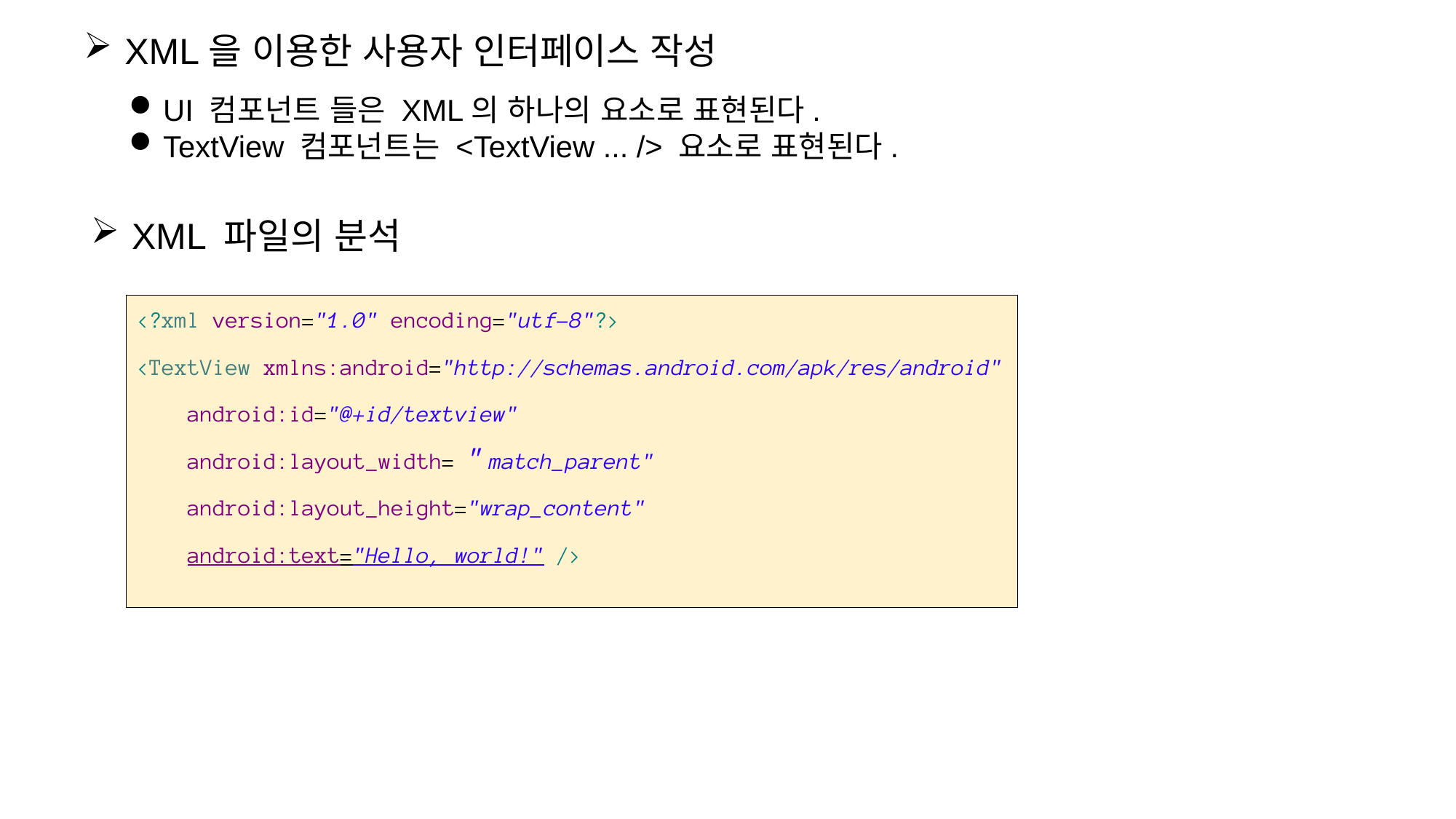

XML을 이용한 사용자 인터페이스 작성
UI 컴포넌트 들은 XML의 하나의 요소로 표현된다.
TextView 컴포넌트는 <TextView ... /> 요소로 표현된다.
XML 파일의 분석
<?xml version="1.0" encoding="utf-8"?>
<TextView xmlns:android="http://schemas.android.com/apk/res/android"
    android:id="@+id/textview"
    android:layout_width=＂match_parent"
    android:layout_height="wrap_content"
    android:text="Hello, world!" />